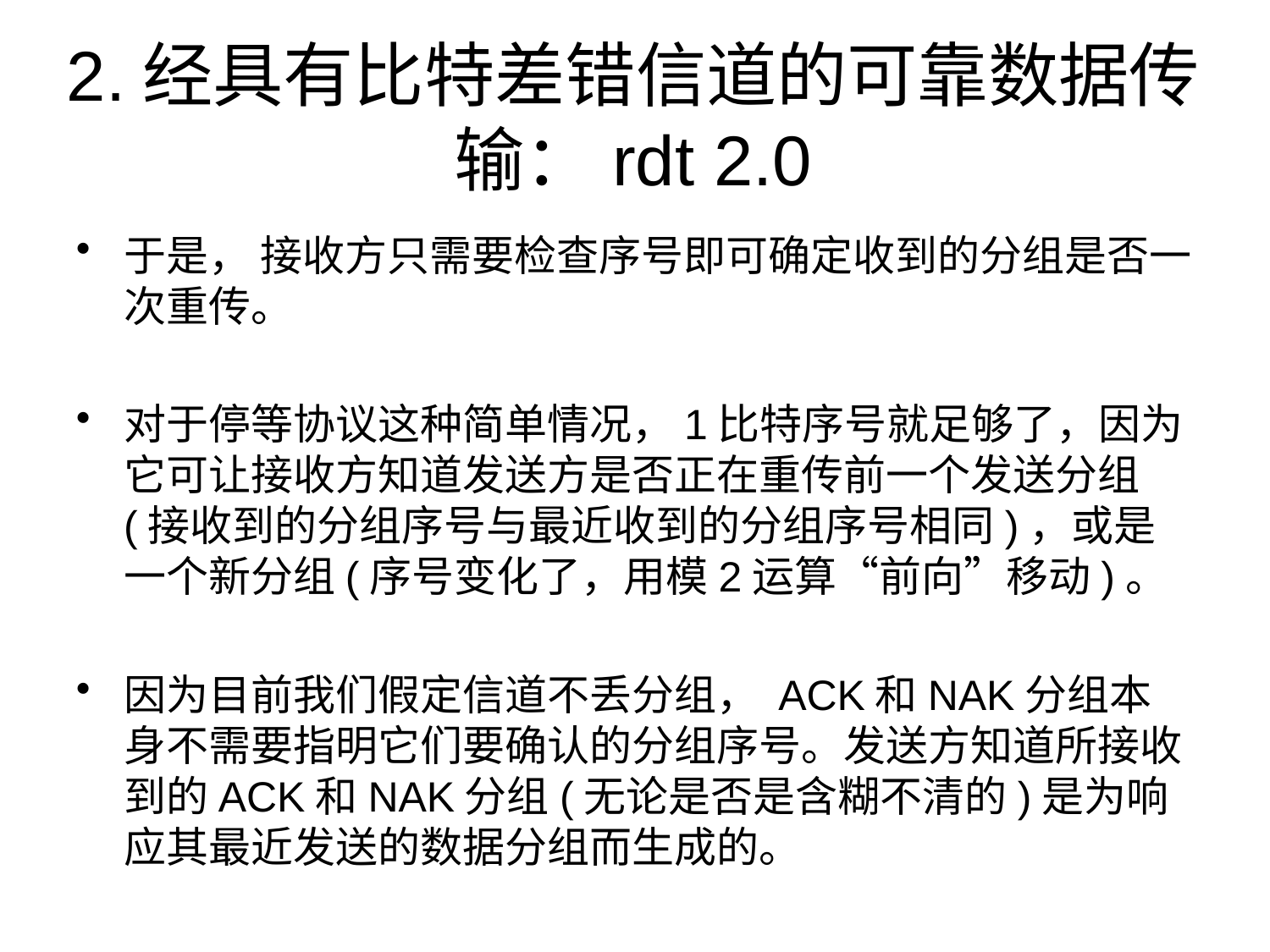

# 2.经具有比特差错信道的可靠数据传输：rdt 2.0
于是， 接收方只需要检查序号即可确定收到的分组是否一次重传。

对于停等协议这种简单情况，1比特序号就足够了，因为它可让接收方知道发送方是否正在重传前一个发送分组(接收到的分组序号与最近收到的分组序号相同)，或是一个新分组(序号变化了，用模2运算“前向”移动)。

因为目前我们假定信道不丢分组， ACK和NAK分组本身不需要指明它们要确认的分组序号。发送方知道所接收到的ACK和NAK分组(无论是否是含糊不清的)是为响应其最近发送的数据分组而生成的。